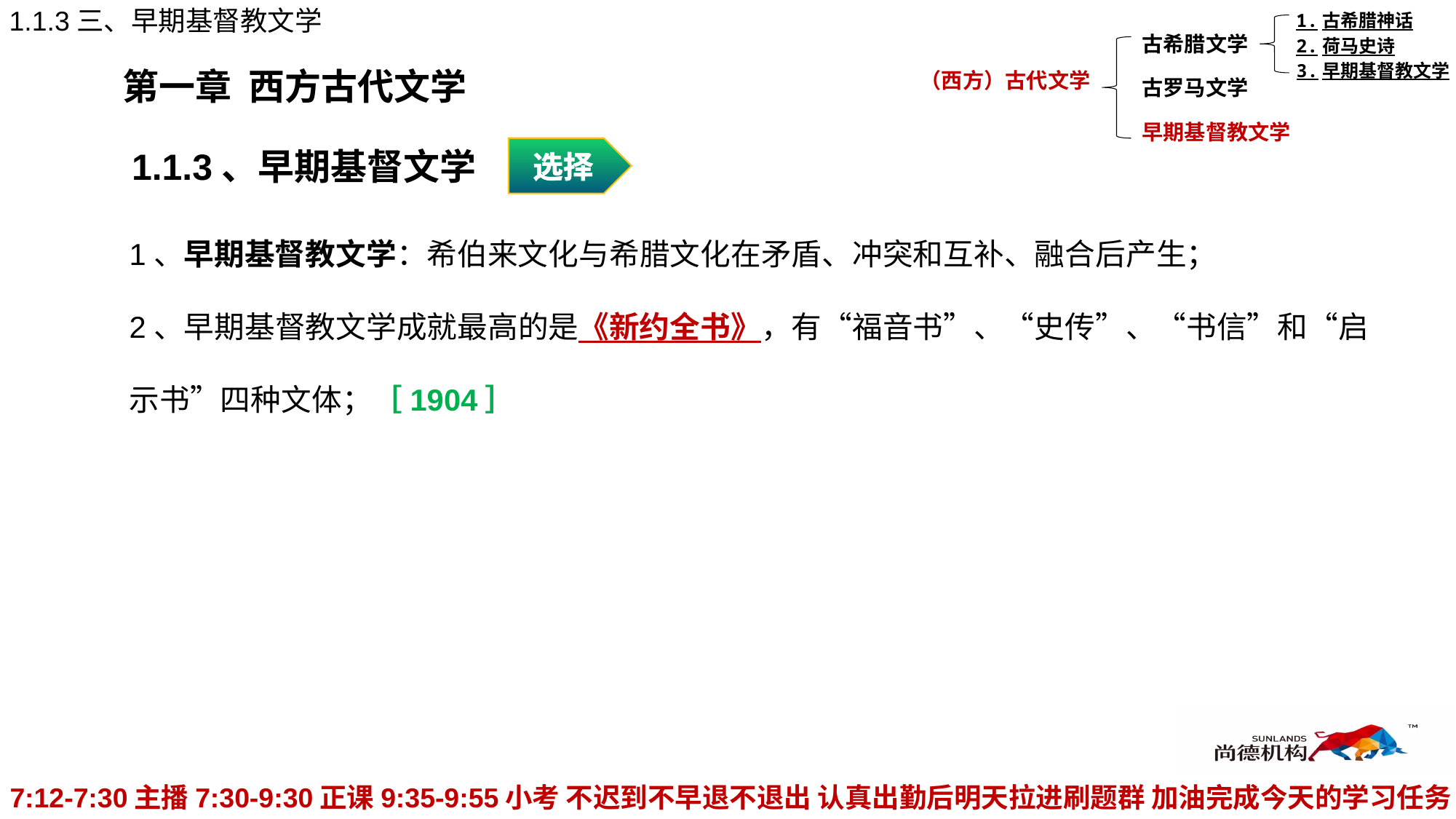

1.1.3三、早期基督教文学
1.古希腊神话

古希腊文学
2.荷马史诗

3.早期基督教文学
第一章  西方古代文学
（西方）古代文学
古罗马文学
早期基督教文学
选择
1.1.3、早期基督文学
1、早期基督教文学：希伯来文化与希腊文化在矛盾、冲突和互补、融合后产生；
2、早期基督教文学成就最高的是《新约全书》，有“福音书”、“史传”、“书信”和“启示书”四种文体；［1904］